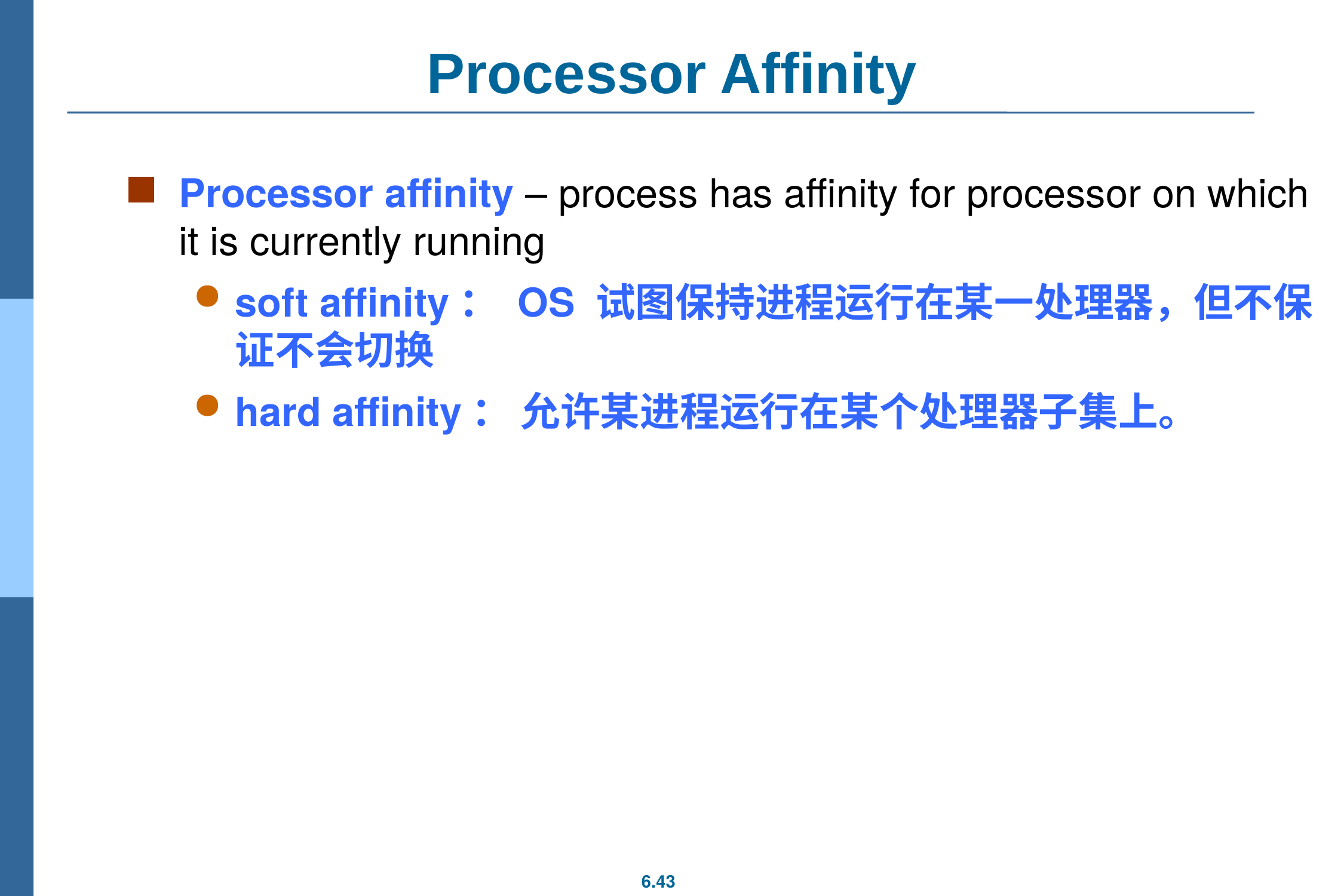

# Processor Affinity
Processor affinity – process has affinity for processor on which it is currently running
soft affinity： OS 试图保持进程运行在某一处理器，但不保证不会切换
hard affinity： 允许某进程运行在某个处理器子集上。